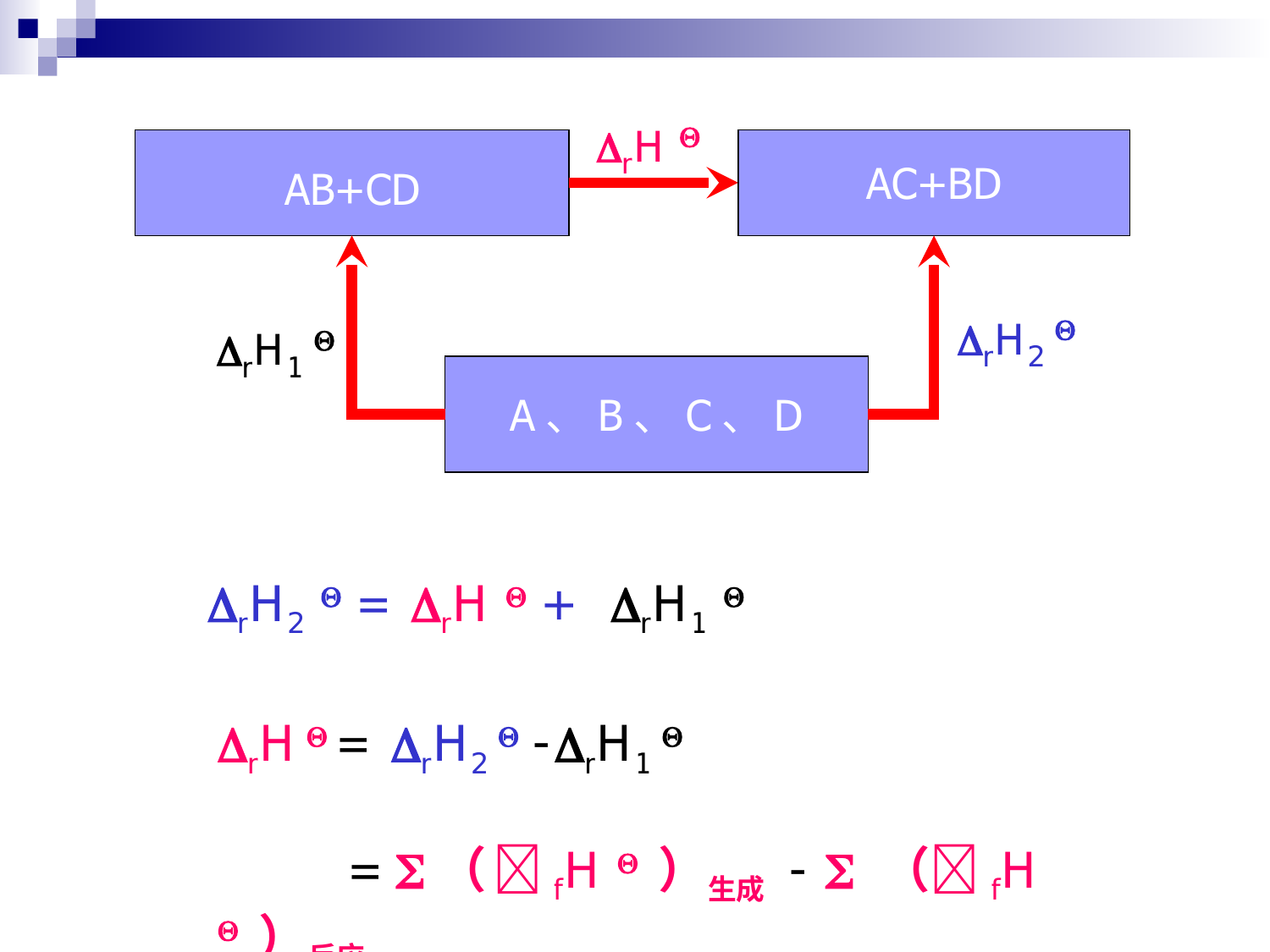

ΔrH Θ

AC+BD
AB+CD
ΔrH2 Θ
ΔrH1 Θ
A、B、C、D
ΔrH2 Θ = ΔrH Θ +  ΔrH1 Θ
ΔrH Θ = ΔrH2 Θ -ΔrH1 Θ

         = Σ（ ΔfH Θ ）生成  - Σ （ΔfH Θ ）反应